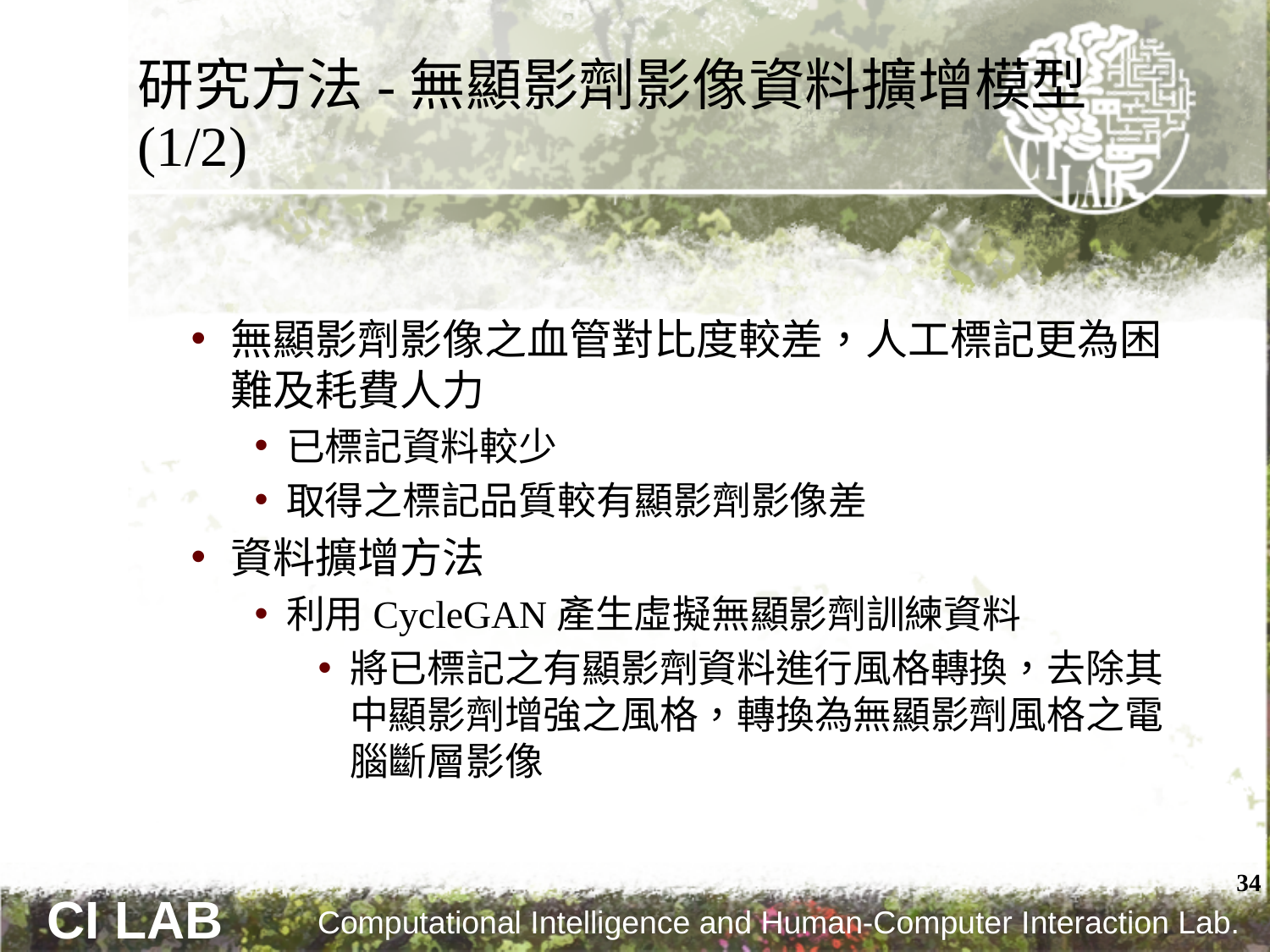

# 研究方法-無顯影劑影像資料擴增模型 (1/2)
無顯影劑影像之血管對比度較差，人工標記更為困難及耗費人力
已標記資料較少
取得之標記品質較有顯影劑影像差
資料擴增方法
利用CycleGAN產生虛擬無顯影劑訓練資料
將已標記之有顯影劑資料進行風格轉換，去除其中顯影劑增強之風格，轉換為無顯影劑風格之電腦斷層影像
34